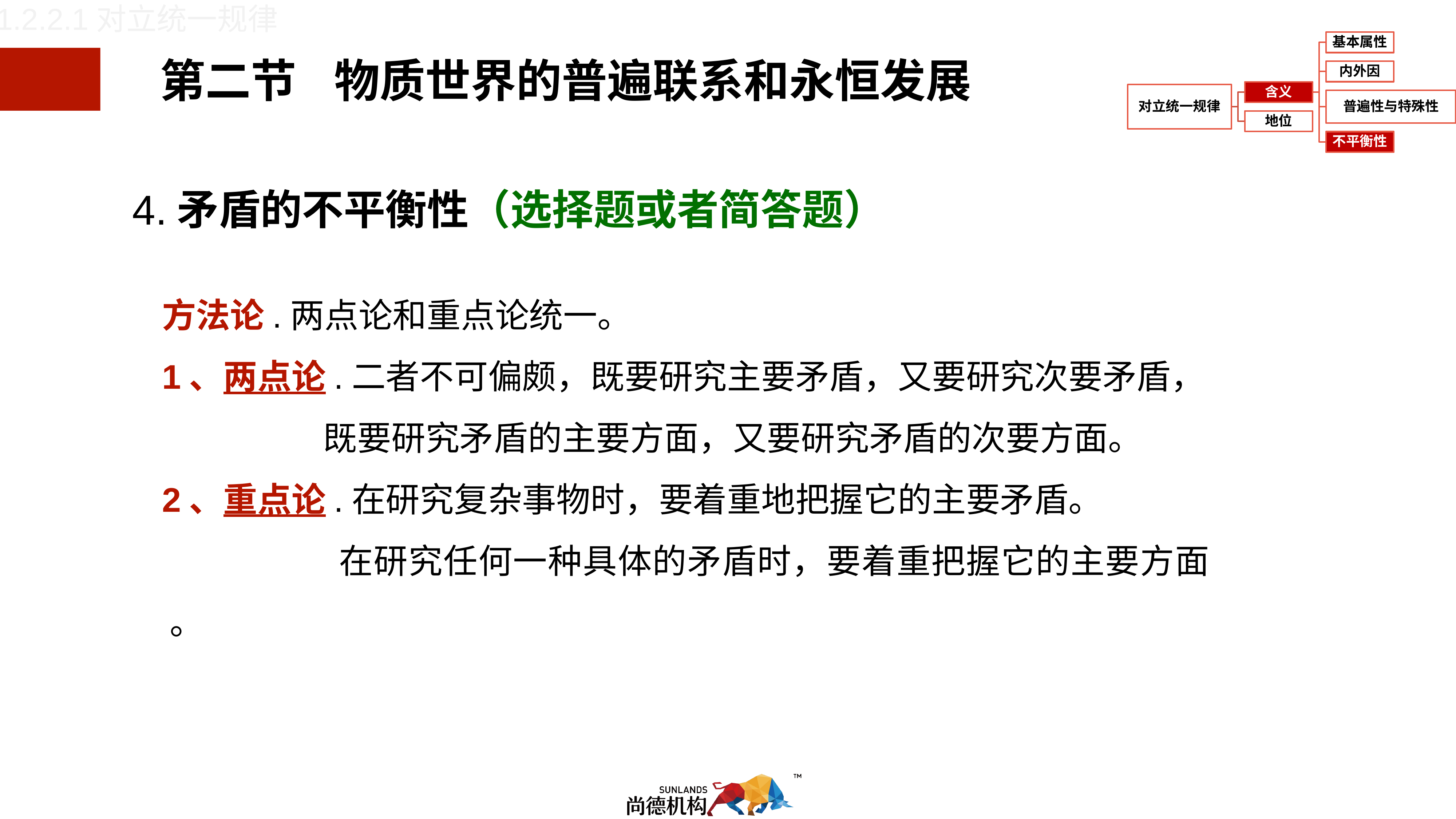

对立统一规律
含义
基本属性
内外因
普遍性与特殊性
不平衡性
地位
1.2.2.1对立统一规律
4.矛盾的不平衡性（选择题或者简答题）
方法论.两点论和重点论统一。
1、两点论.二者不可偏颇，既要研究主要矛盾，又要研究次要矛盾，
                    既要研究矛盾的主要方面，又要研究矛盾的次要方面。
2、重点论.在研究复杂事物时，要着重地把握它的主要矛盾。
                    在研究任何一种具体的矛盾时，要着重把握它的主要方面 。